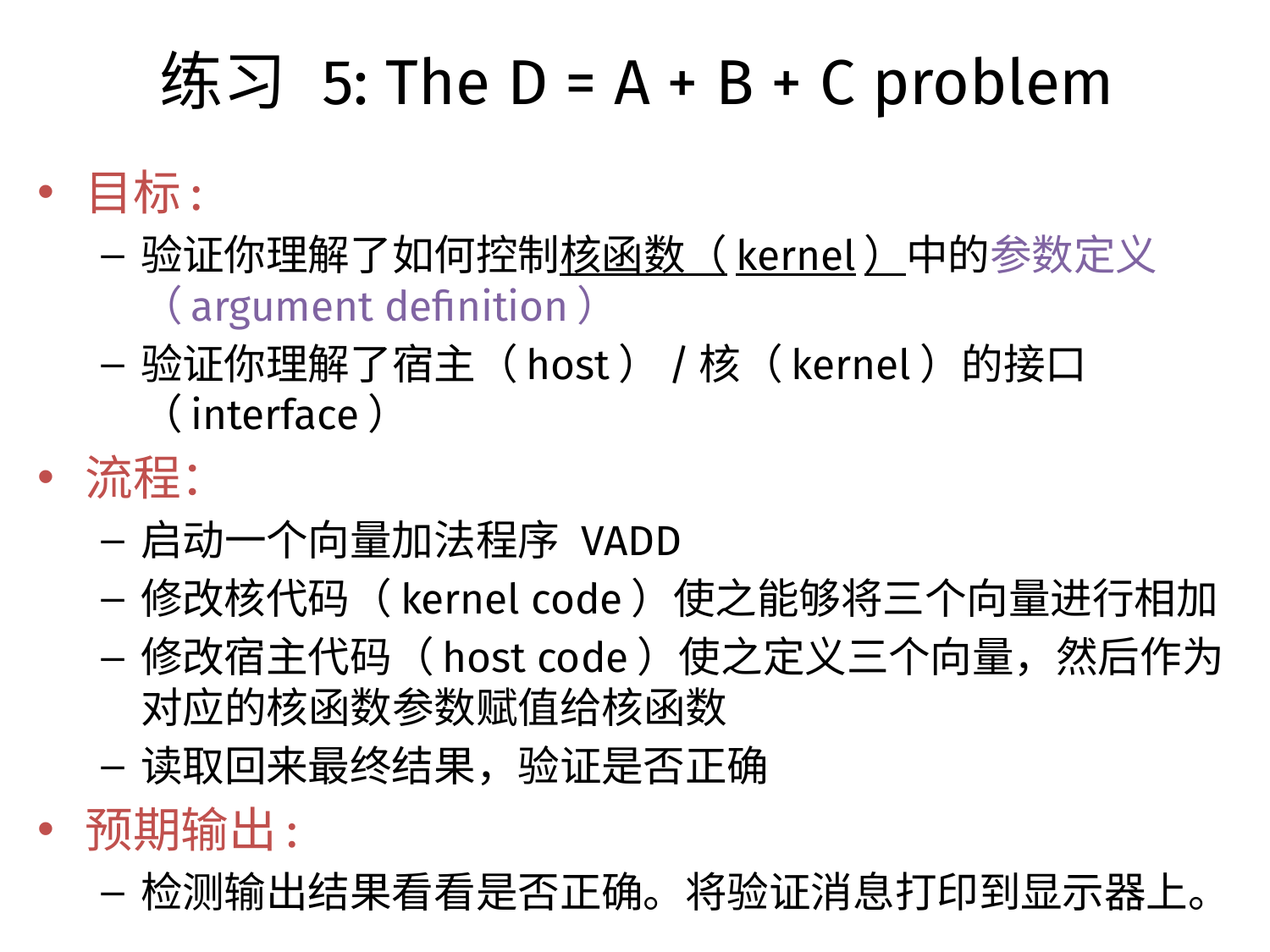

练习 5: The D = A + B + C problem
目标:
验证你理解了如何控制核函数（kernel）中的参数定义（argument definition）
验证你理解了宿主（host）/核（kernel）的接口（interface）
流程：
启动一个向量加法程序 VADD
修改核代码（kernel code）使之能够将三个向量进行相加
修改宿主代码（host code）使之定义三个向量，然后作为对应的核函数参数赋值给核函数
读取回来最终结果，验证是否正确
预期输出:
检测输出结果看看是否正确。将验证消息打印到显示器上。